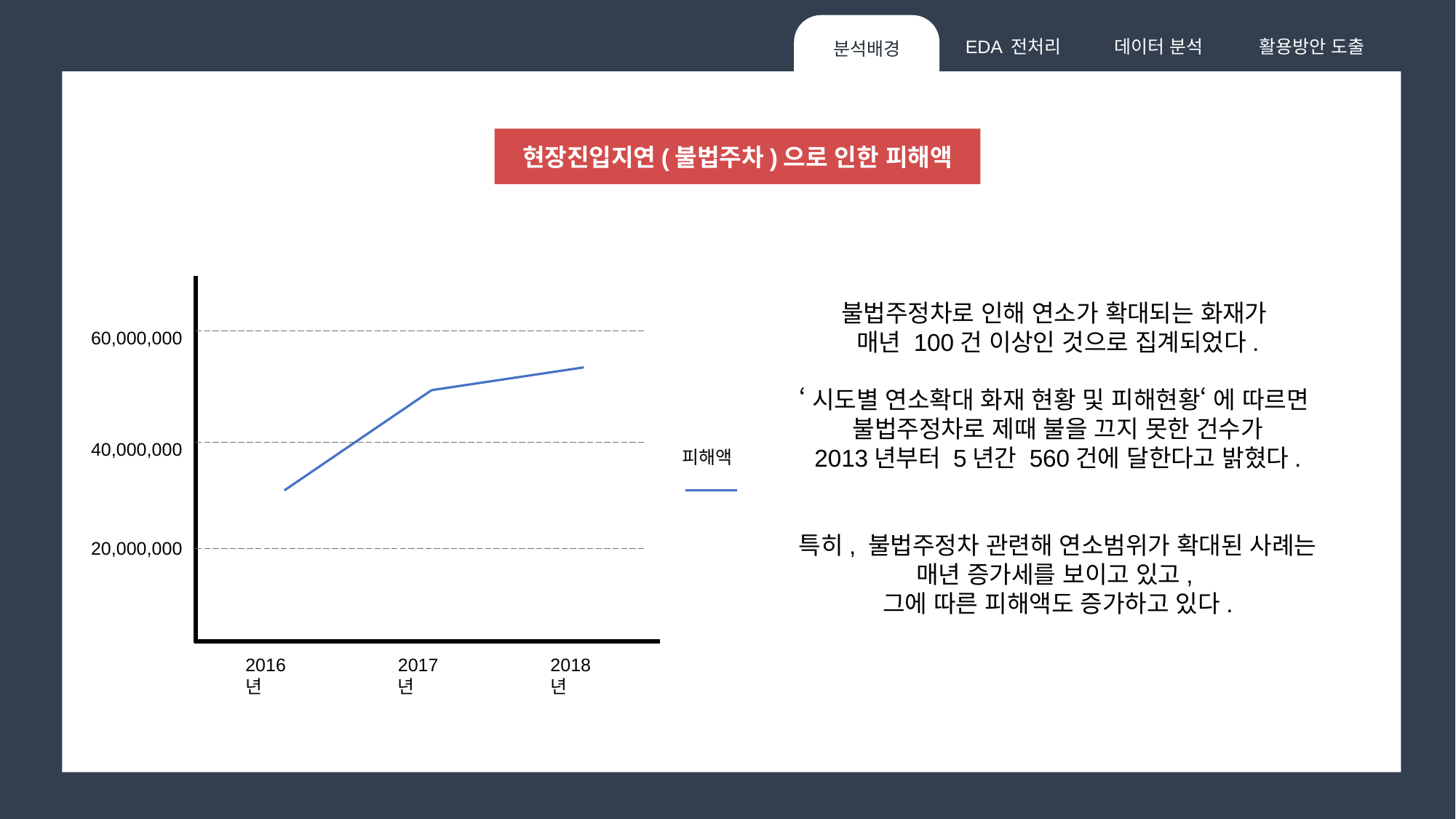

데이터 분석
활용방안 도출
EDA 전처리
분석배경

현장진입지연(불법주차)으로 인한 피해액
60,000,000
40,000,000
피해액
20,000,000
2016년
2017년
2018년
불법주정차로 인해 연소가 확대되는 화재가
매년 100건 이상인 것으로 집계되었다.

‘시도별 연소확대 화재 현황 및 피해현황‘ 에 따르면
불법주정차로 제때 불을 끄지 못한 건수가
2013년부터 5년간 560건에 달한다고 밝혔다.

특히, 불법주정차 관련해 연소범위가 확대된 사례는
매년 증가세를 보이고 있고,
그에 따른 피해액도 증가하고 있다.